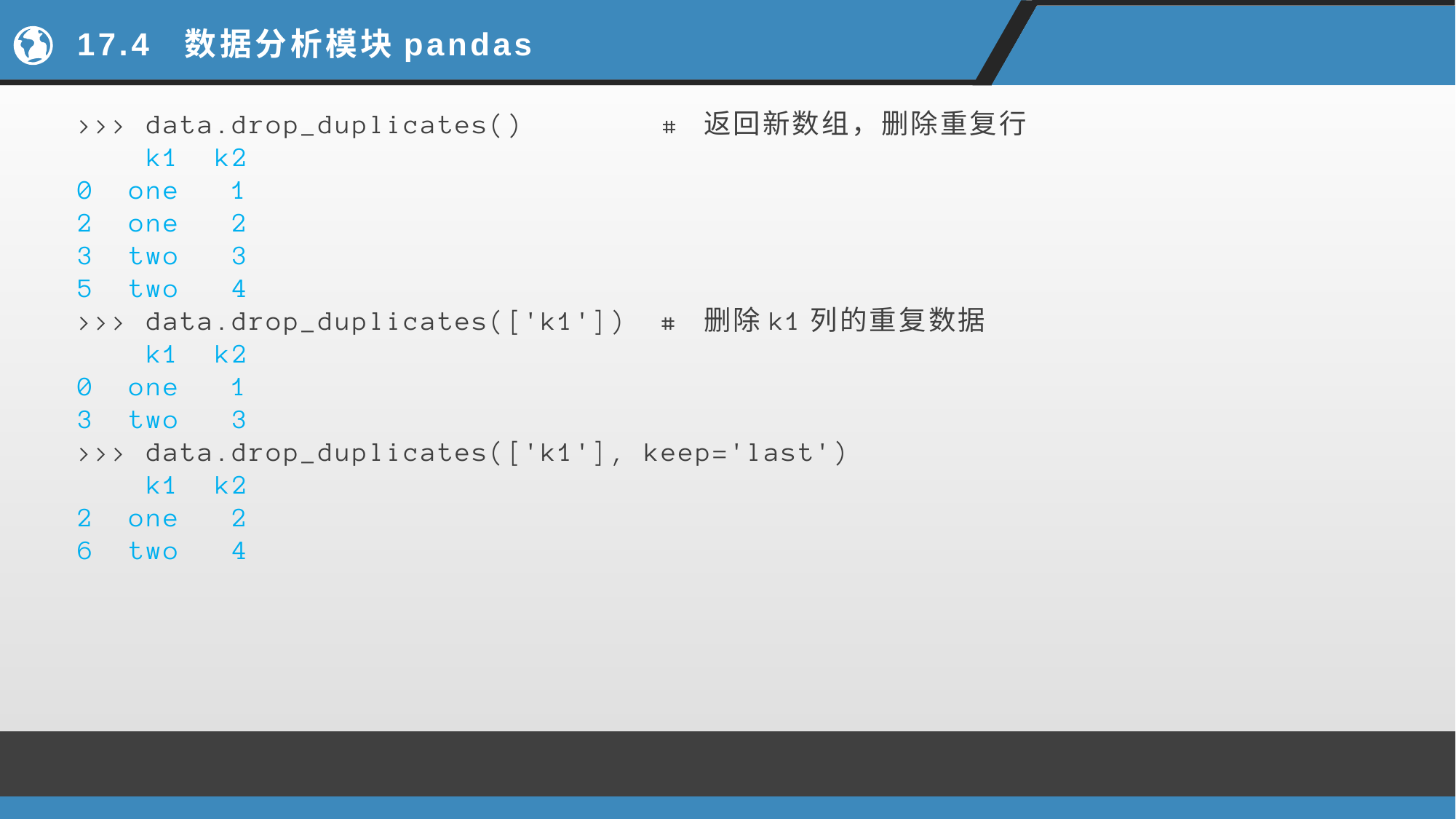

# 17.4  数据分析模块pandas

>>> data.drop_duplicates()        # 返回新数组，删除重复行
    k1  k2
0  one   1
2  one   2
3  two   3
5  two   4
>>> data.drop_duplicates(['k1'])  # 删除k1列的重复数据
    k1  k2
0  one   1
3  two   3
>>> data.drop_duplicates(['k1'], keep='last')
    k1  k2
2  one   2
6  two   4